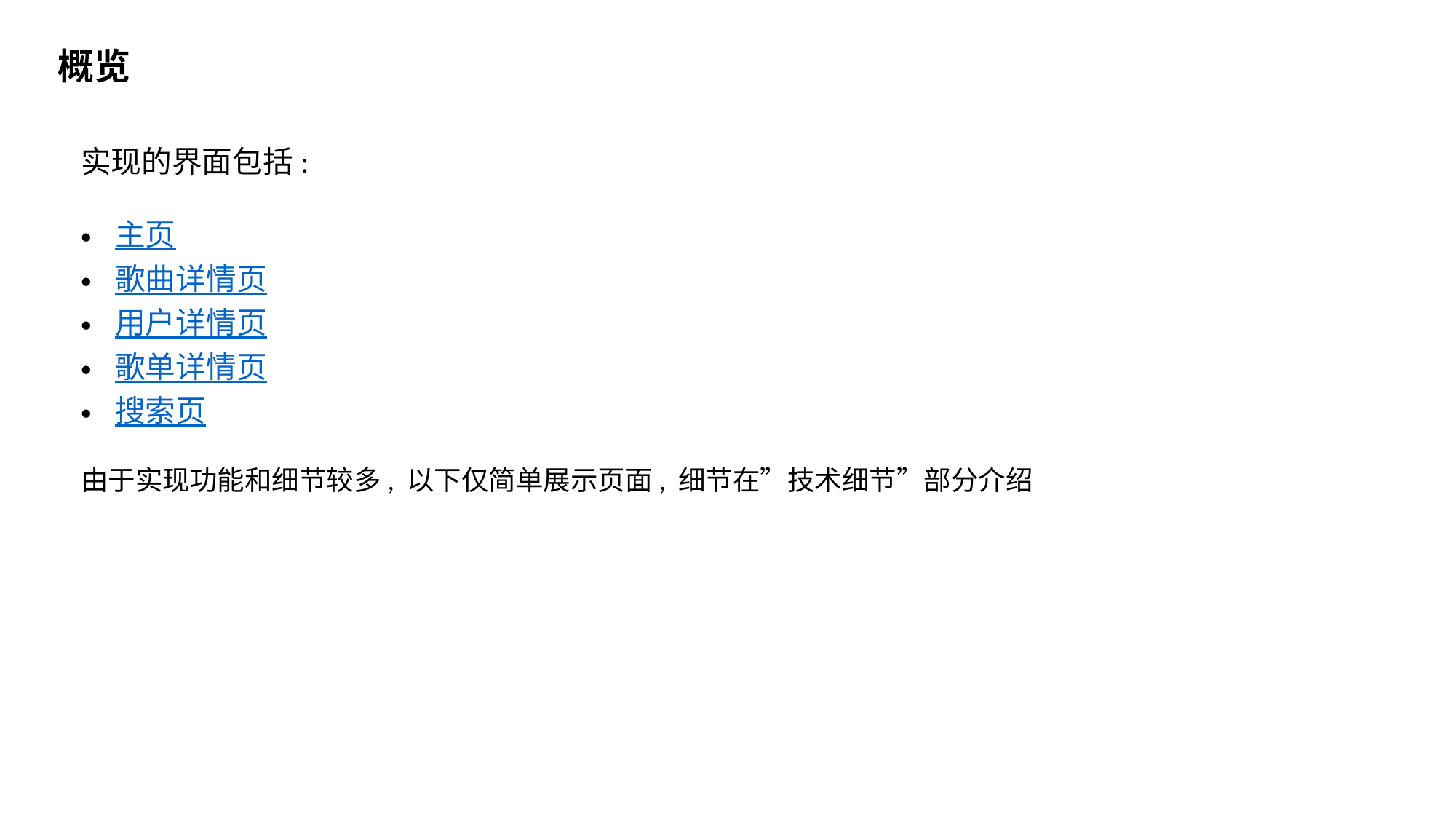

概览
实现的界面包括:

主页
歌曲详情页
用户详情页
歌单详情页
搜索页

由于实现功能和细节较多, 以下仅简单展示页面, 细节在”技术细节”部分介绍